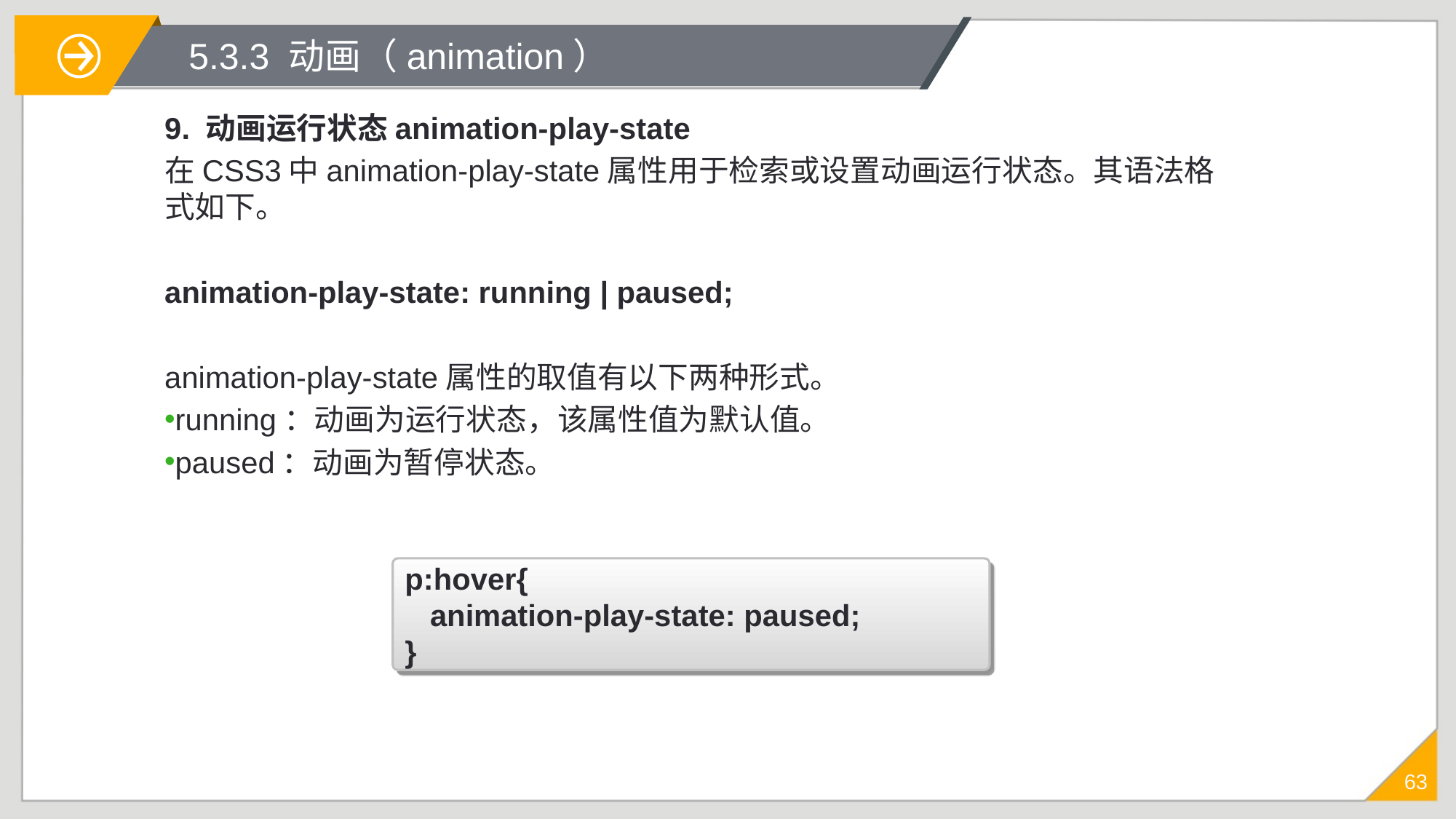

# 5.3.3 动画（animation）
9. 动画运行状态animation-play-state
在CSS3中animation-play-state属性用于检索或设置动画运行状态。其语法格式如下。

animation-play-state: running | paused;

animation-play-state属性的取值有以下两种形式。
running：动画为运行状态，该属性值为默认值。
paused：动画为暂停状态。

p:hover{
   animation-play-state: paused;
}